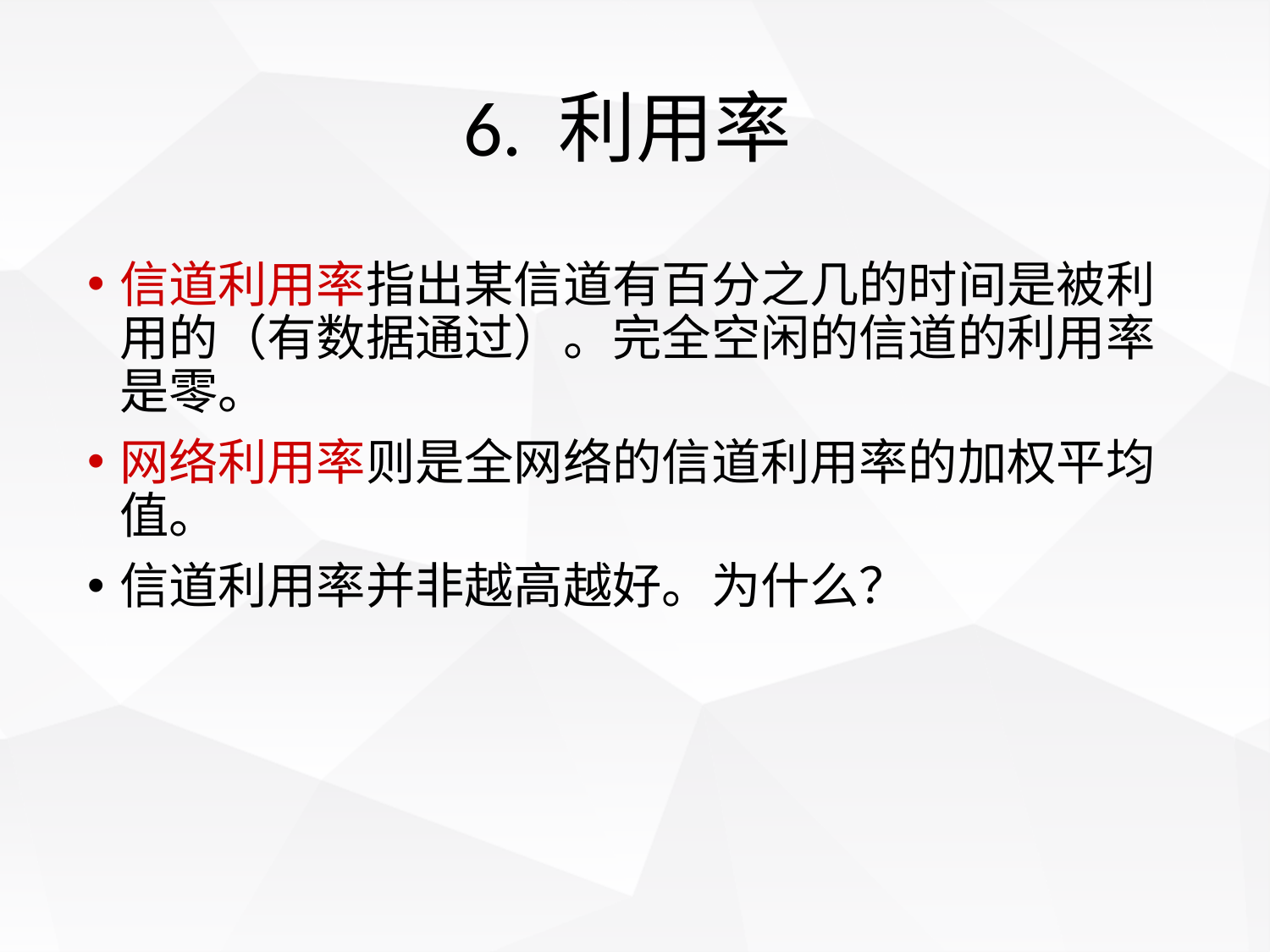

# 6. 利用率
信道利用率指出某信道有百分之几的时间是被利用的（有数据通过）。完全空闲的信道的利用率是零。
网络利用率则是全网络的信道利用率的加权平均值。
信道利用率并非越高越好。为什么？